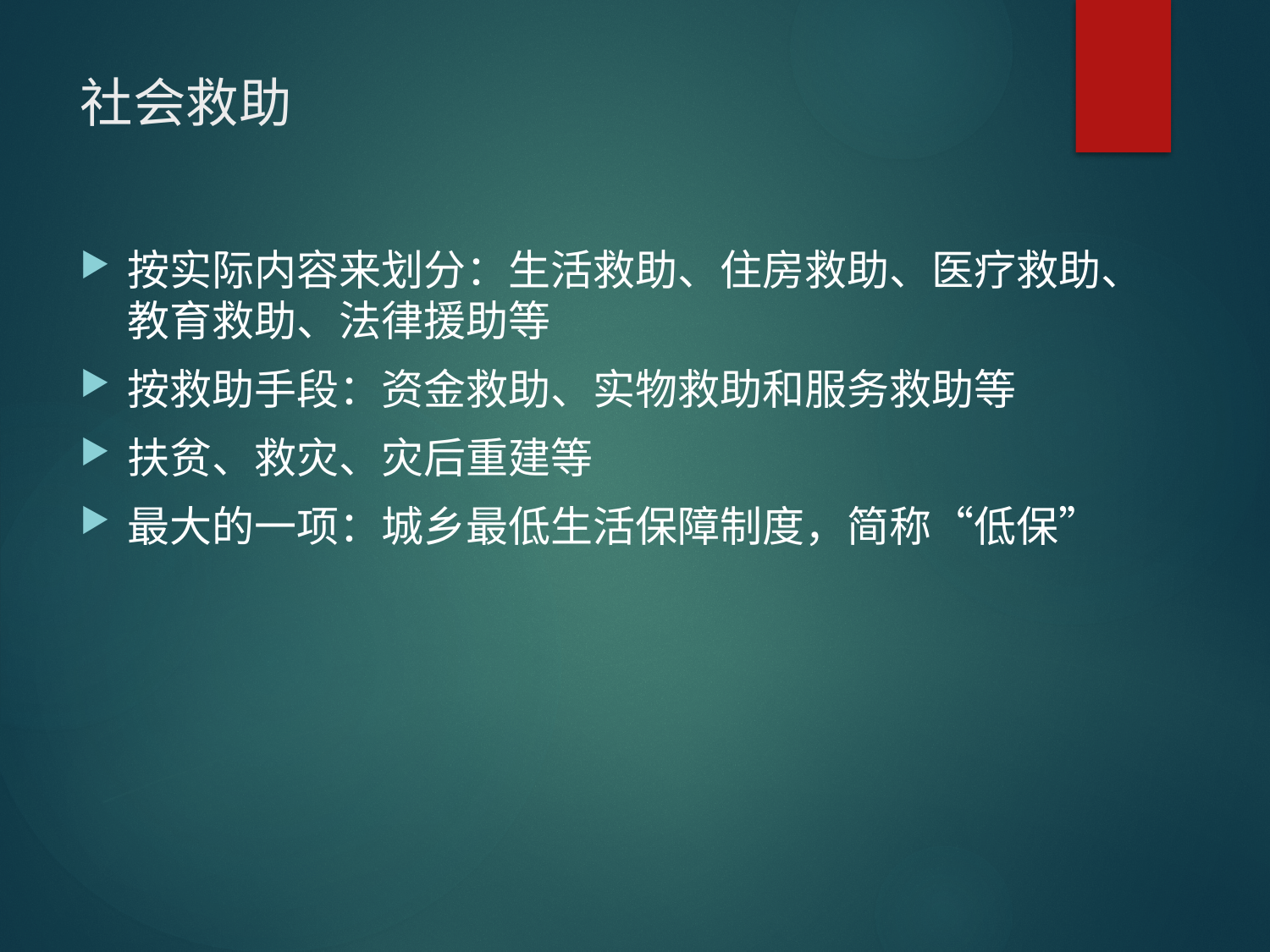

# 社会救助
按实际内容来划分：生活救助、住房救助、医疗救助、教育救助、法律援助等
按救助手段：资金救助、实物救助和服务救助等
扶贫、救灾、灾后重建等
最大的一项：城乡最低生活保障制度，简称“低保”